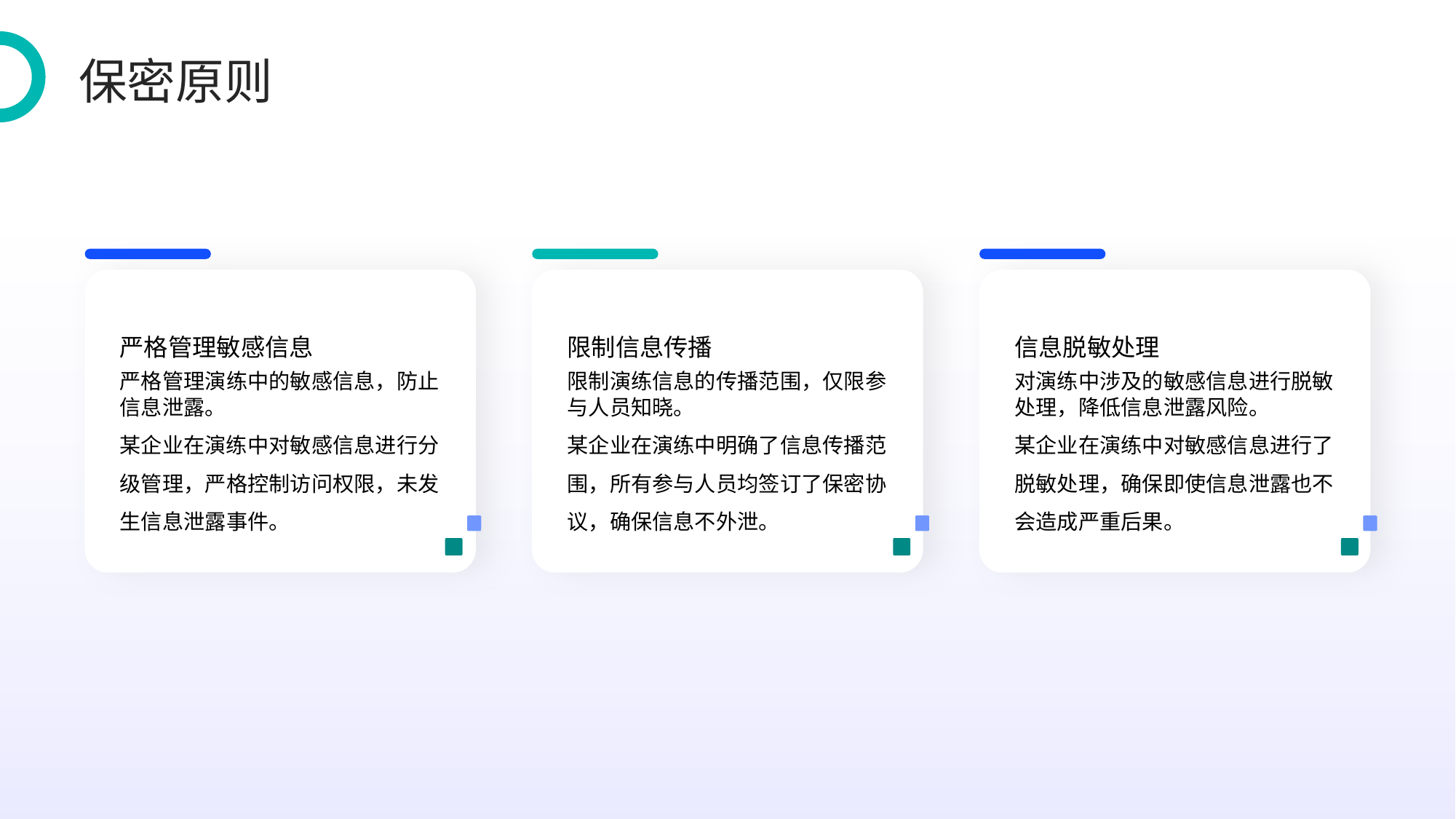

保密原则

严格管理敏感信息
限制信息传播
信息脱敏处理
严格管理演练中的敏感信息，防止信息泄露。
某企业在演练中对敏感信息进行分级管理，严格控制访问权限，未发生信息泄露事件。
限制演练信息的传播范围，仅限参与人员知晓。
某企业在演练中明确了信息传播范围，所有参与人员均签订了保密协议，确保信息不外泄。
对演练中涉及的敏感信息进行脱敏处理，降低信息泄露风险。
某企业在演练中对敏感信息进行了脱敏处理，确保即使信息泄露也不会造成严重后果。